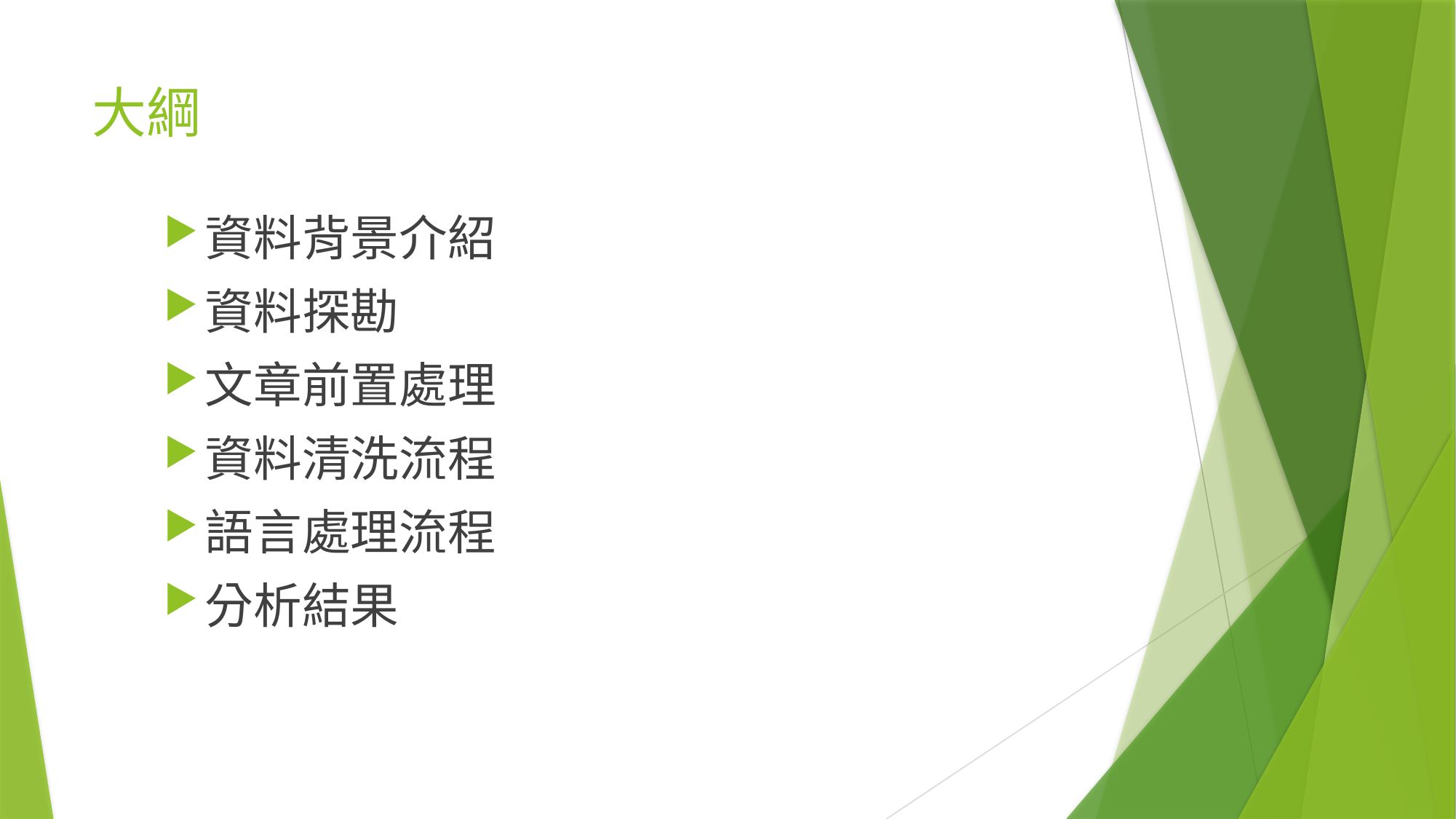

# 大綱
資料背景介紹
資料探勘
文章前置處理
資料清洗流程
語言處理流程
分析結果